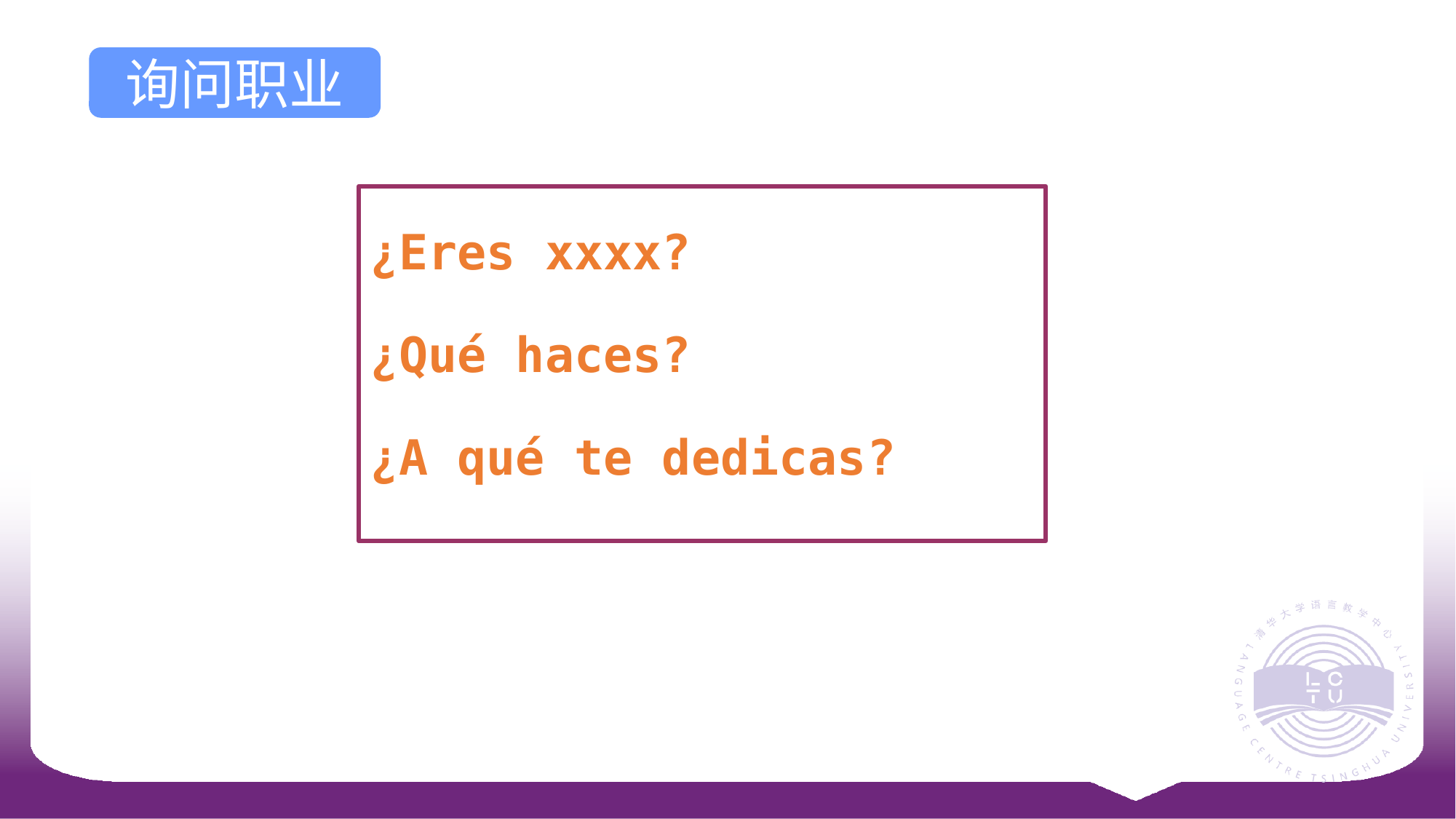

询问职业
¿Eres xxxx?
¿Qué haces?
¿A qué te dedicas?